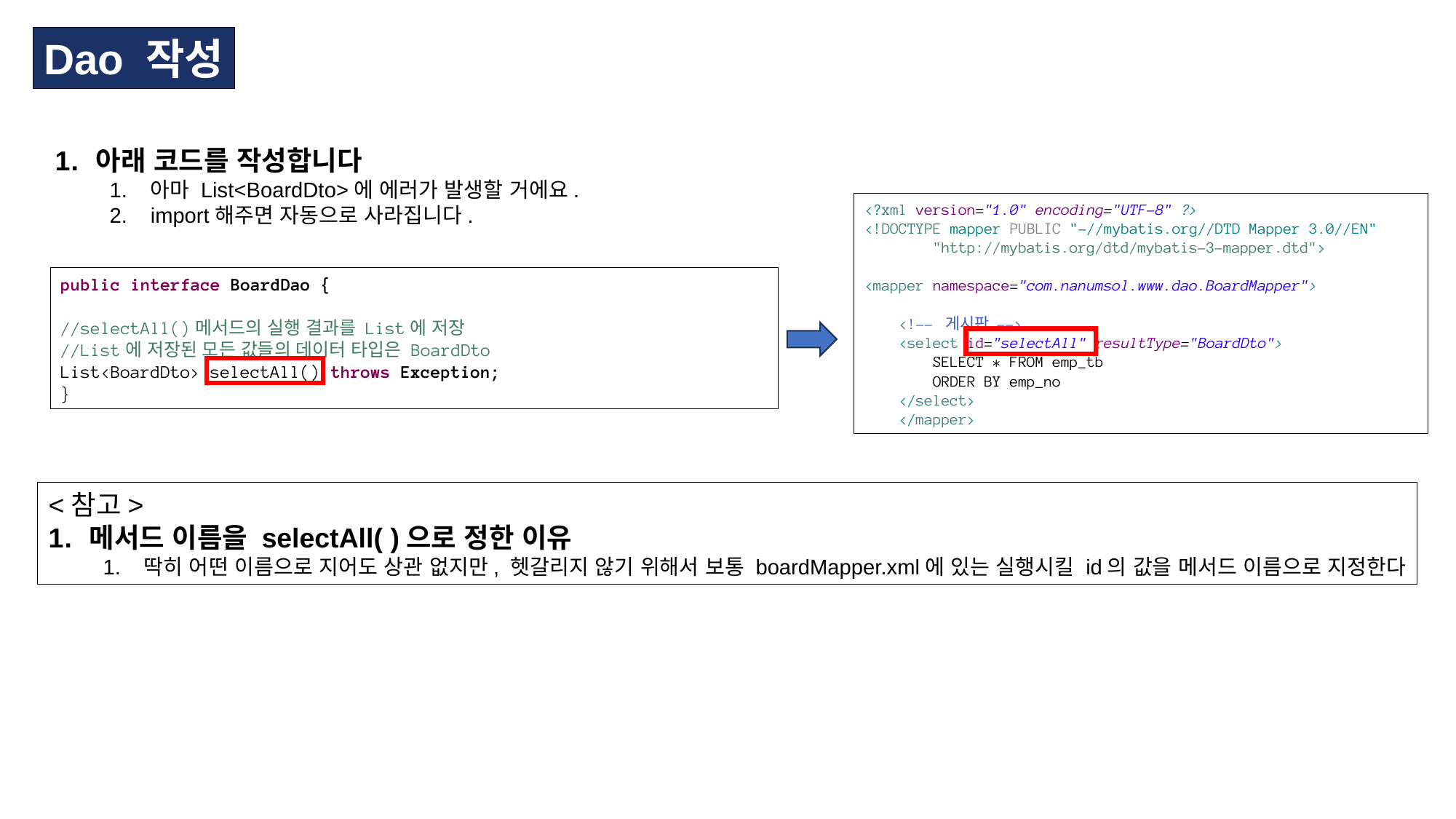

Dao 작성
아래 코드를 작성합니다
아마 List<BoardDto>에 에러가 발생할 거에요.
import해주면 자동으로 사라집니다.
<?xml version="1.0" encoding="UTF-8" ?>
<!DOCTYPE mapper PUBLIC "-//mybatis.org//DTD Mapper 3.0//EN"
        "http://mybatis.org/dtd/mybatis-3-mapper.dtd">

<mapper namespace="com.nanumsol.www.dao.BoardMapper">

    <!-- 게시판 -->
    <select id="selectAll" resultType="BoardDto">
        SELECT * FROM emp_tb
        ORDER BY emp_no
    </select>
    </mapper>
public interface BoardDao {

//selectAll()메서드의 실행 결과를 List에 저장
//List에 저장된 모든 값들의 데이터 타입은 BoardDto
List<BoardDto> selectAll() throws Exception;
}

<참고>
메서드 이름을 selectAll( )으로 정한 이유
딱히 어떤 이름으로 지어도 상관 없지만, 헷갈리지 않기 위해서 보통 boardMapper.xml에 있는 실행시킬 id의 값을 메서드 이름으로 지정한다